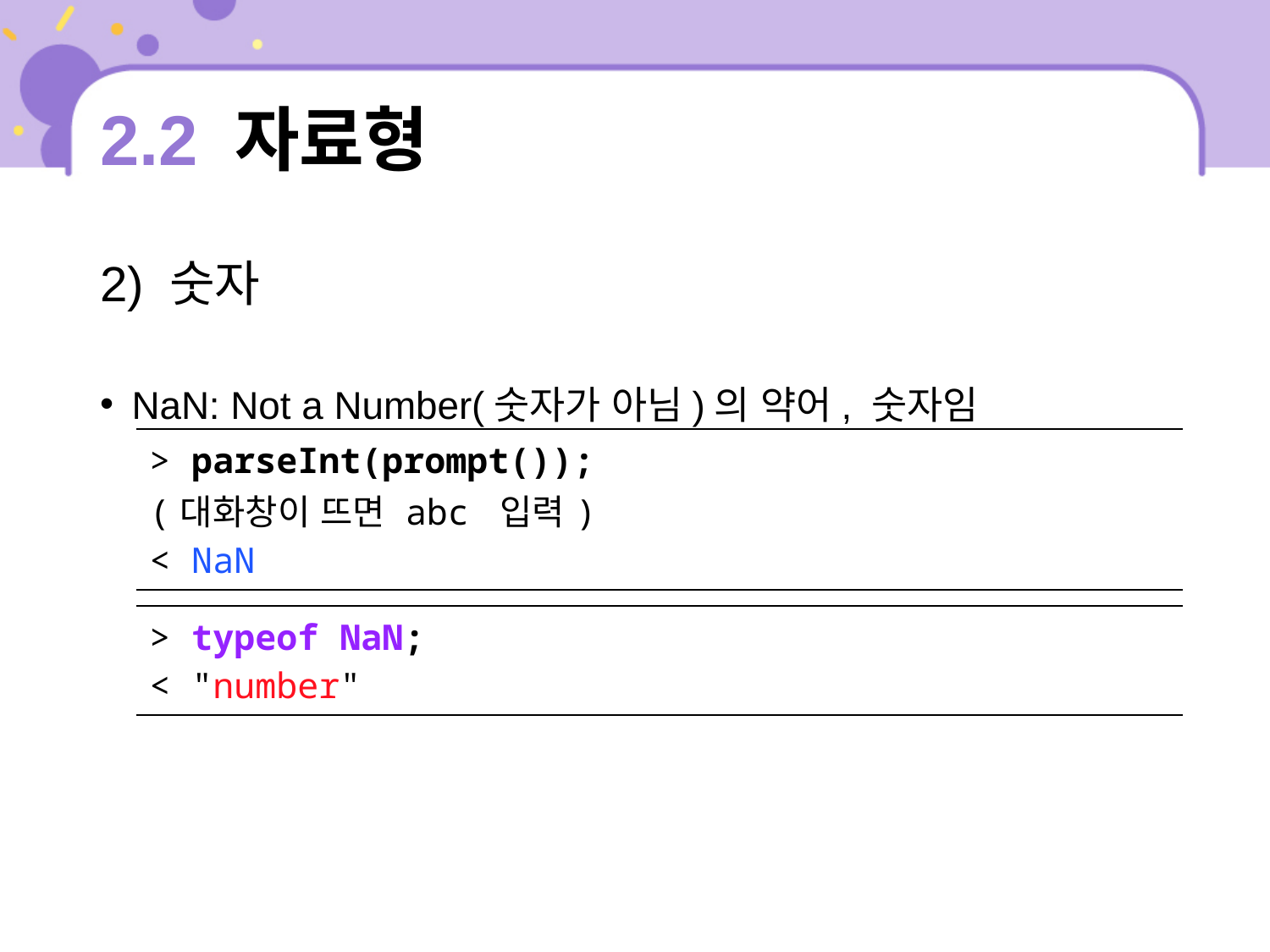

# 2.2 자료형
2) 숫자
NaN: Not a Number(숫자가 아님)의 약어, 숫자임

| > parseInt(prompt()); (대화창이 뜨면 abc 입력) < NaN |
| --- |
| > typeof NaN; < "number" |
| --- |